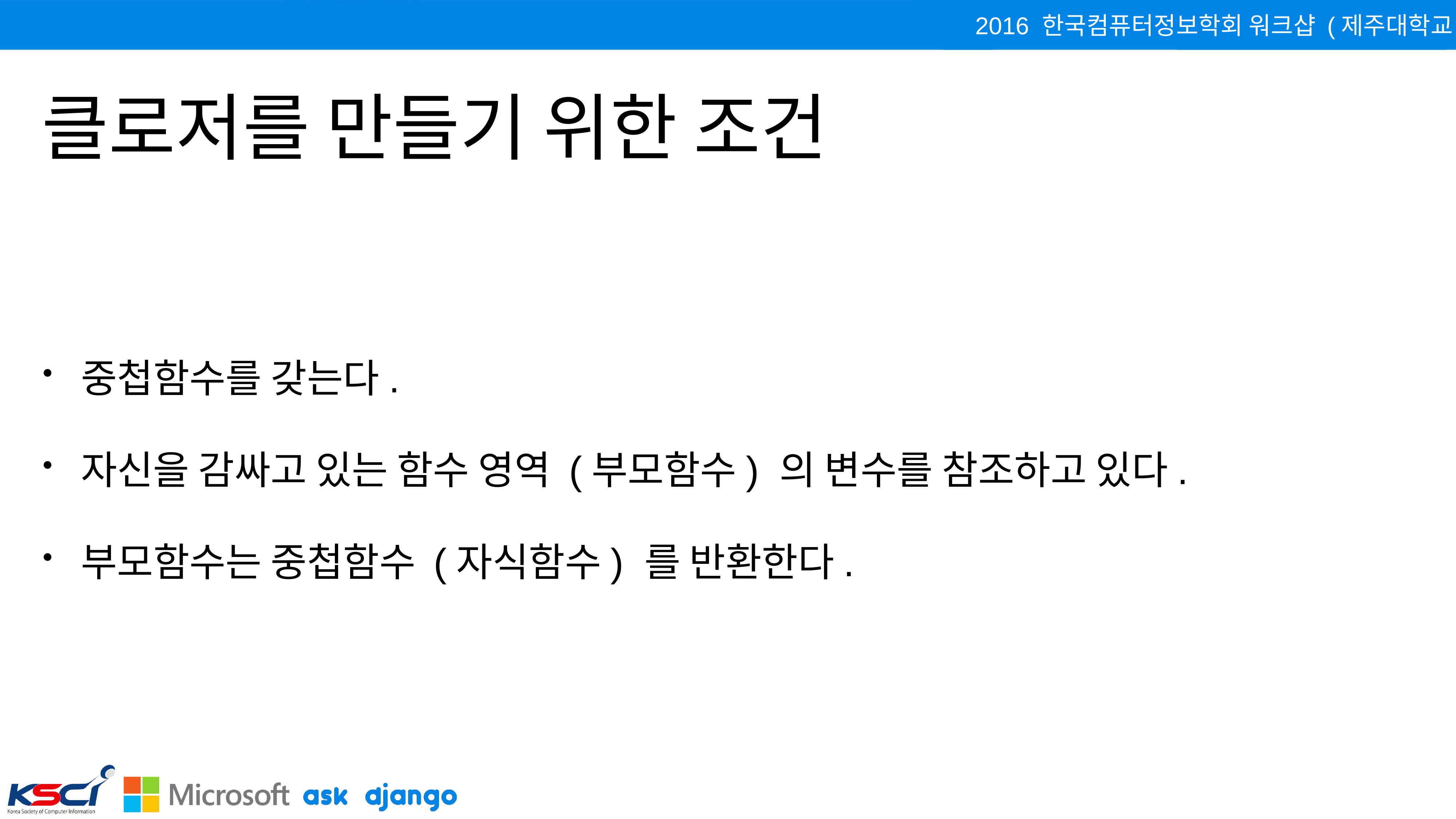

# 클로저를 만들기 위한 조건
중첩함수를 갖는다.
자신을 감싸고 있는 함수 영역 (부모함수) 의 변수를 참조하고 있다.
부모함수는 중첩함수 (자식함수) 를 반환한다.